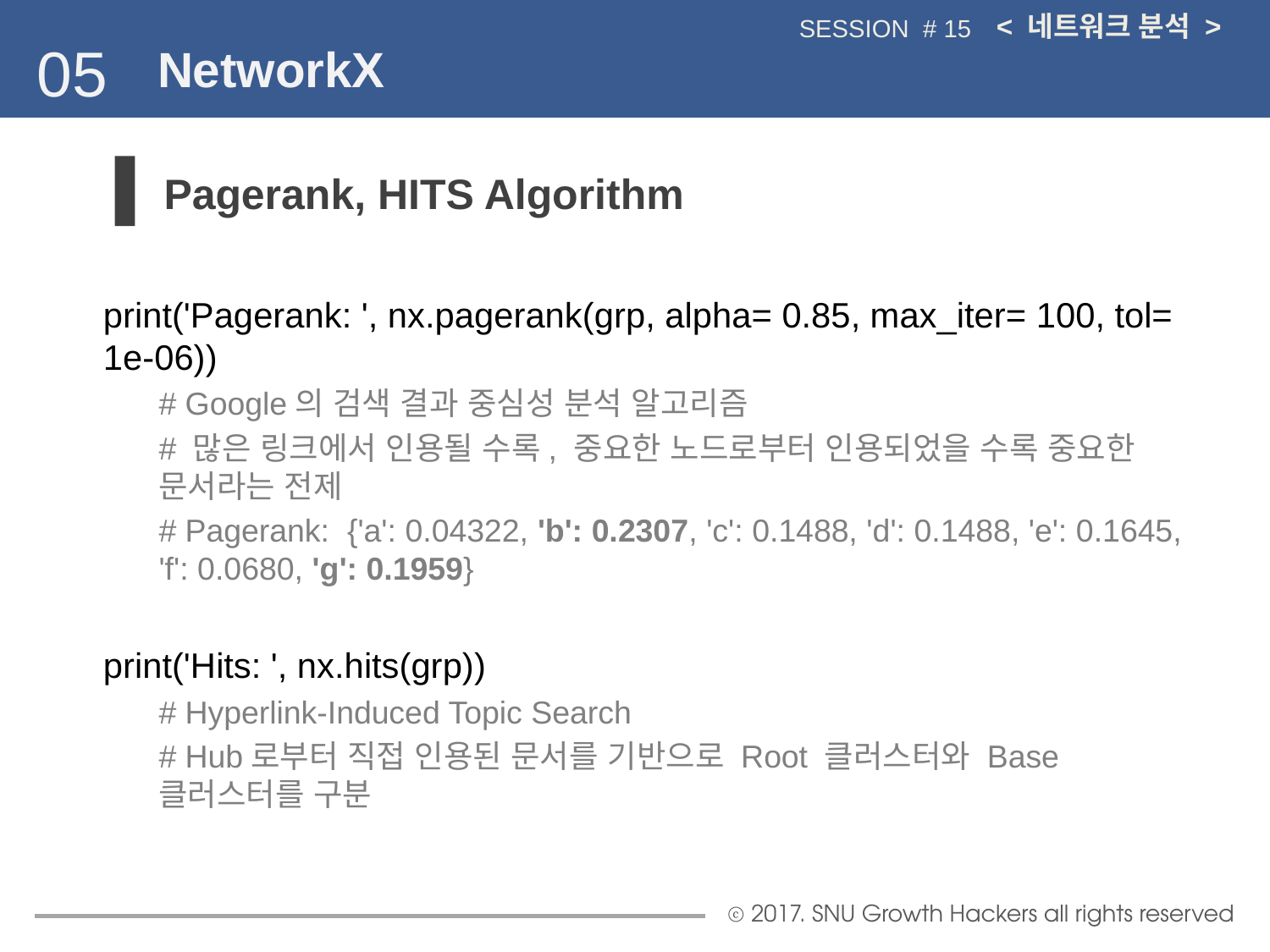

< 네트워크 분석 >
SESSION  # 15
05
NetworkX

Pagerank, HITS Algorithm
print('Pagerank: ', nx.pagerank(grp, alpha= 0.85, max_iter= 100, tol= 1e-06))
# Google의 검색 결과 중심성 분석 알고리즘
# 많은 링크에서 인용될 수록, 중요한 노드로부터 인용되었을 수록 중요한 문서라는 전제
# Pagerank:  {'a': 0.04322, 'b': 0.2307, 'c': 0.1488, 'd': 0.1488, 'e': 0.1645, 'f': 0.0680, 'g': 0.1959}

print('Hits: ', nx.hits(grp))
# Hyperlink-Induced Topic Search
# Hub로부터 직접 인용된 문서를 기반으로 Root 클러스터와 Base 클러스터를 구분
ⓒ 2017. SNU Growth Hackers all rights reserved